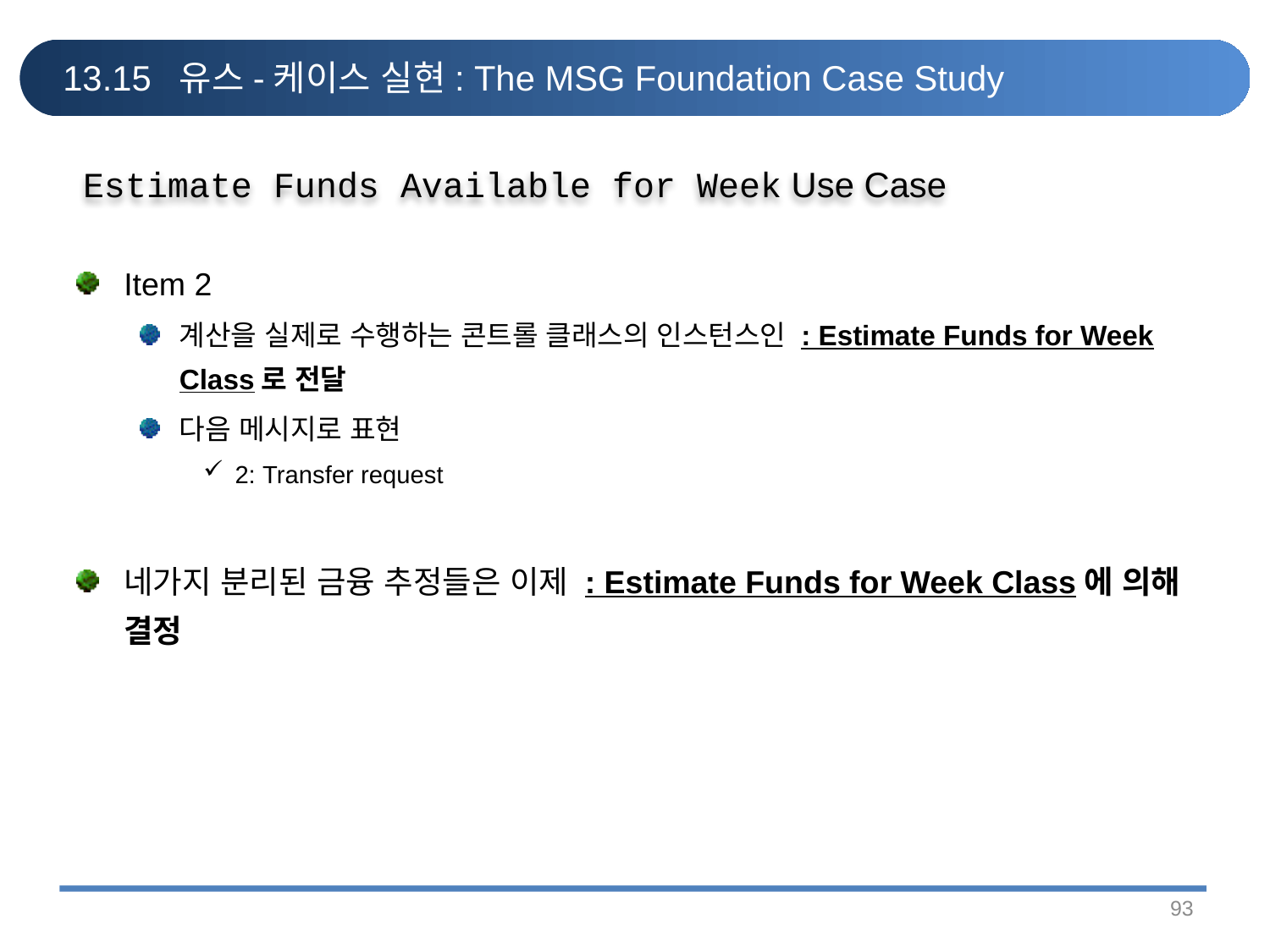

# 13.15  유스-케이스 실현: The MSG Foundation Case Study
Estimate Funds Available for Week Use Case
Item 2
계산을 실제로 수행하는 콘트롤 클래스의 인스턴스인 : Estimate Funds for Week Class로 전달
다음 메시지로 표현
2: Transfer request

네가지 분리된 금융 추정들은 이제 : Estimate Funds for Week Class에 의해 결정
93